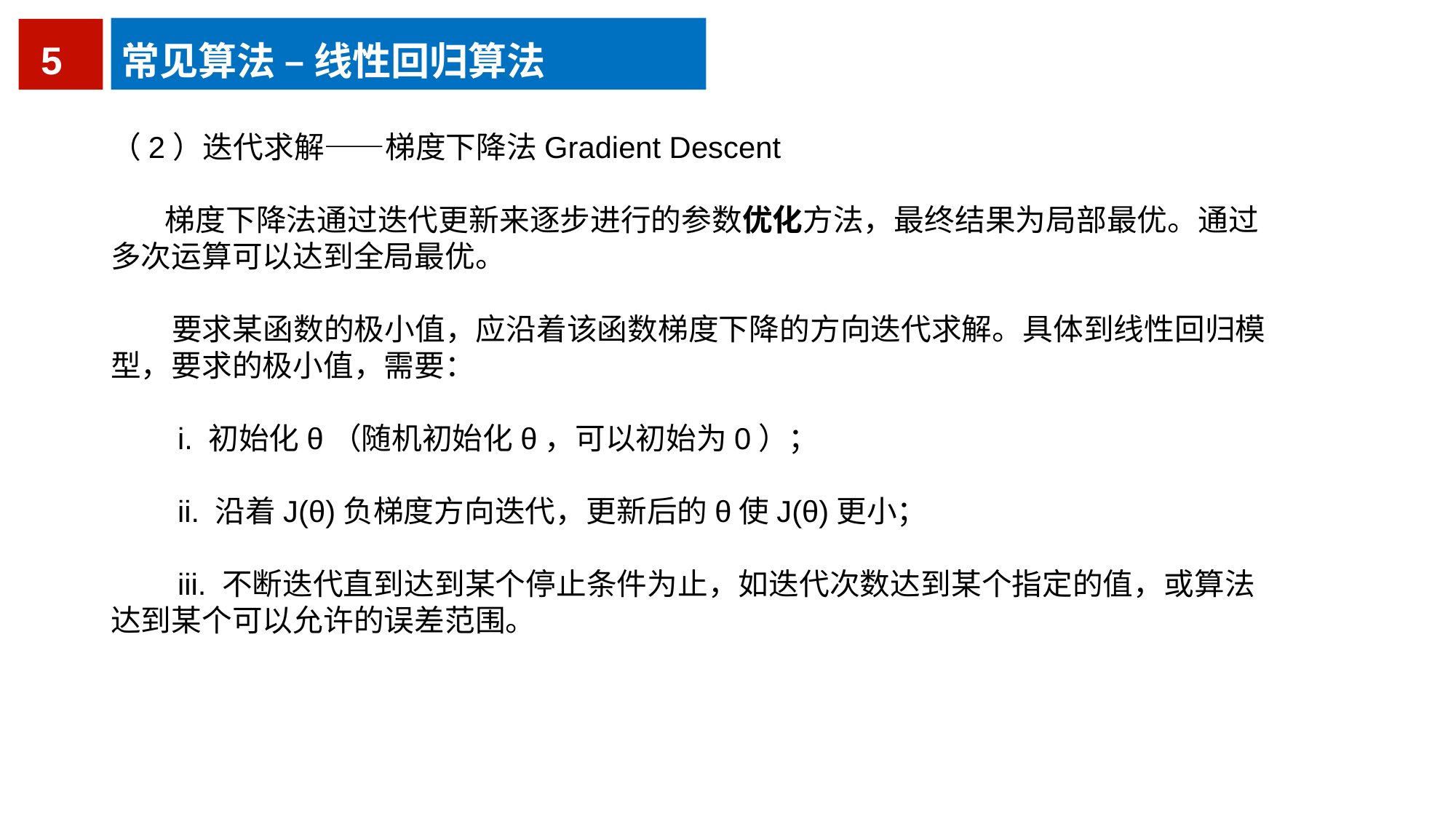

5
常见算法 – 线性回归算法
（2）迭代求解——梯度下降法Gradient Descent

       梯度下降法通过迭代更新来逐步进行的参数优化方法，最终结果为局部最优。通过多次运算可以达到全局最优。

        要求某函数的极小值，应沿着该函数梯度下降的方向迭代求解。具体到线性回归模型，要求的极小值，需要：

        i. 初始化θ（随机初始化θ，可以初始为0）；

        ii. 沿着J(θ)负梯度方向迭代，更新后的θ使J(θ)更小；

        iii. 不断迭代直到达到某个停止条件为止，如迭代次数达到某个指定的值，或算法达到某个可以允许的误差范围。